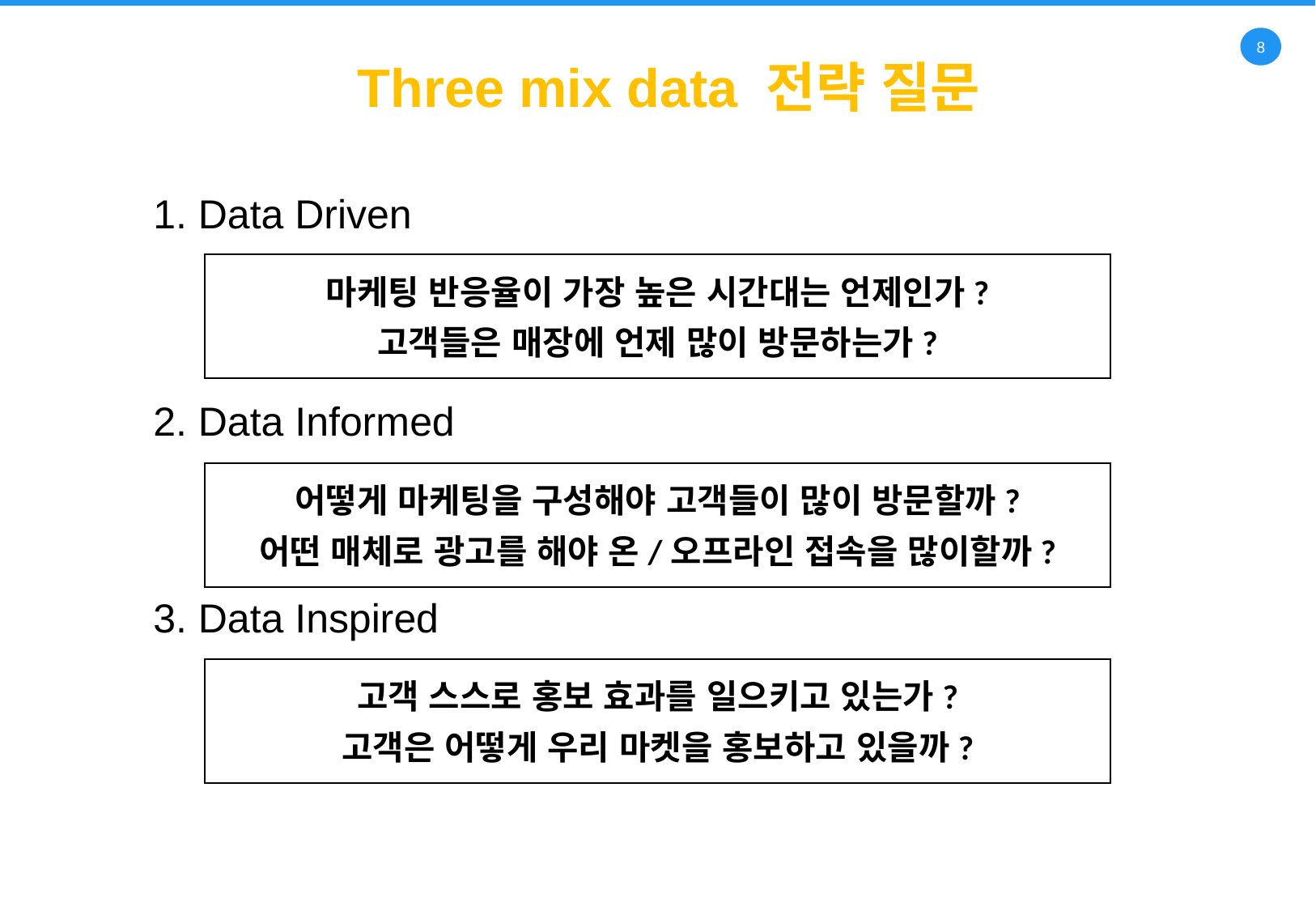

Three mix data 전략 질문
1. Data Driven
마케팅 반응율이 가장 높은 시간대는 언제인가?
고객들은 매장에 언제 많이 방문하는가?
2. Data Informed
어떻게 마케팅을 구성해야 고객들이 많이 방문할까?
어떤 매체로 광고를 해야 온/오프라인 접속을 많이할까?
3. Data Inspired
고객 스스로 홍보 효과를 일으키고 있는가?
고객은 어떻게 우리 마켓을 홍보하고 있을까?